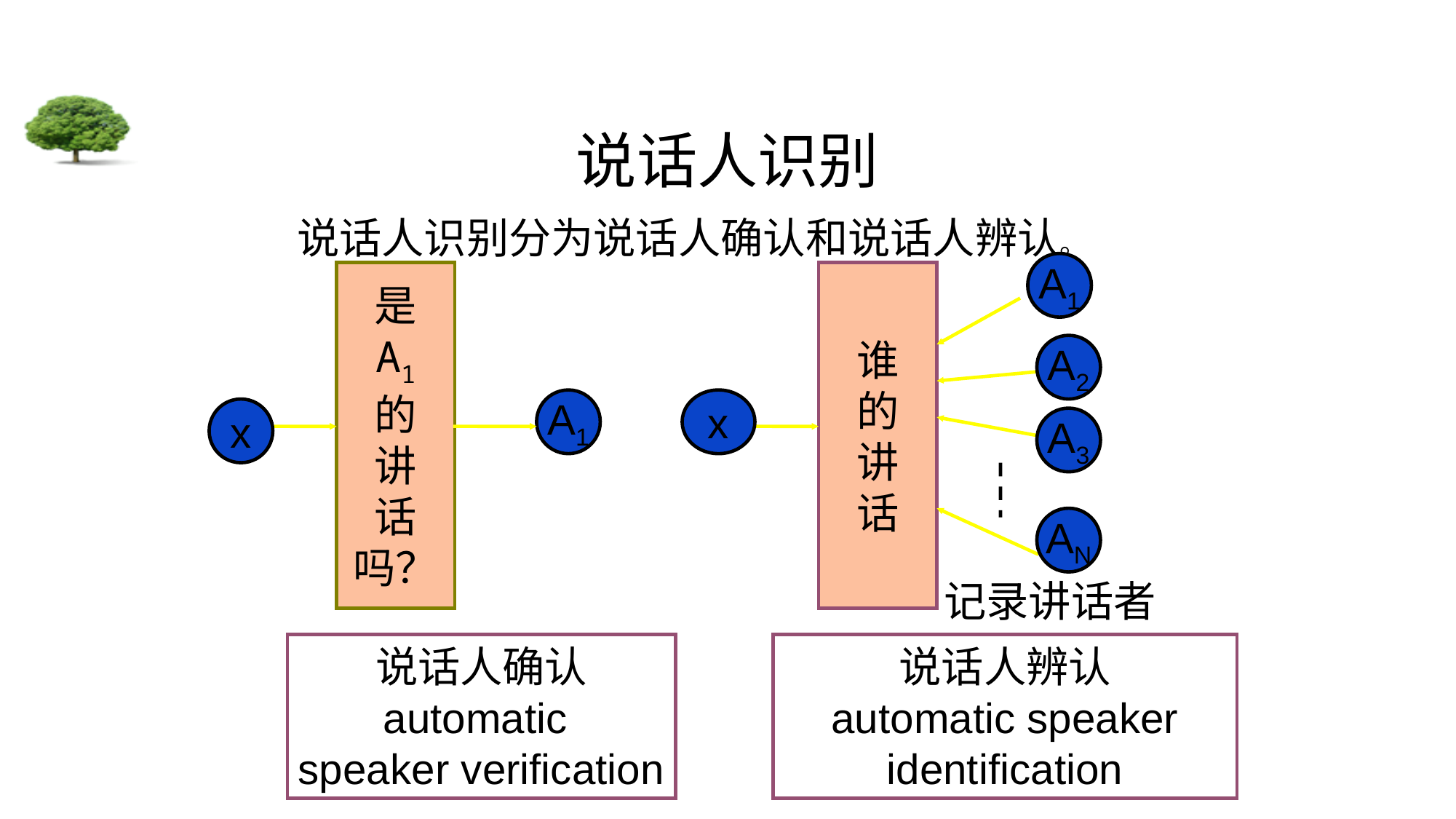

# 说话人识别
       说话人识别分为说话人确认和说话人辨认。
A1
是
A1
的
讲
话
吗？
谁
的
讲
话

A2

A1
x
x
A3

AN
记录讲话者
说话人确认
automatic
speaker verification
说话人辨认
automatic speaker identification